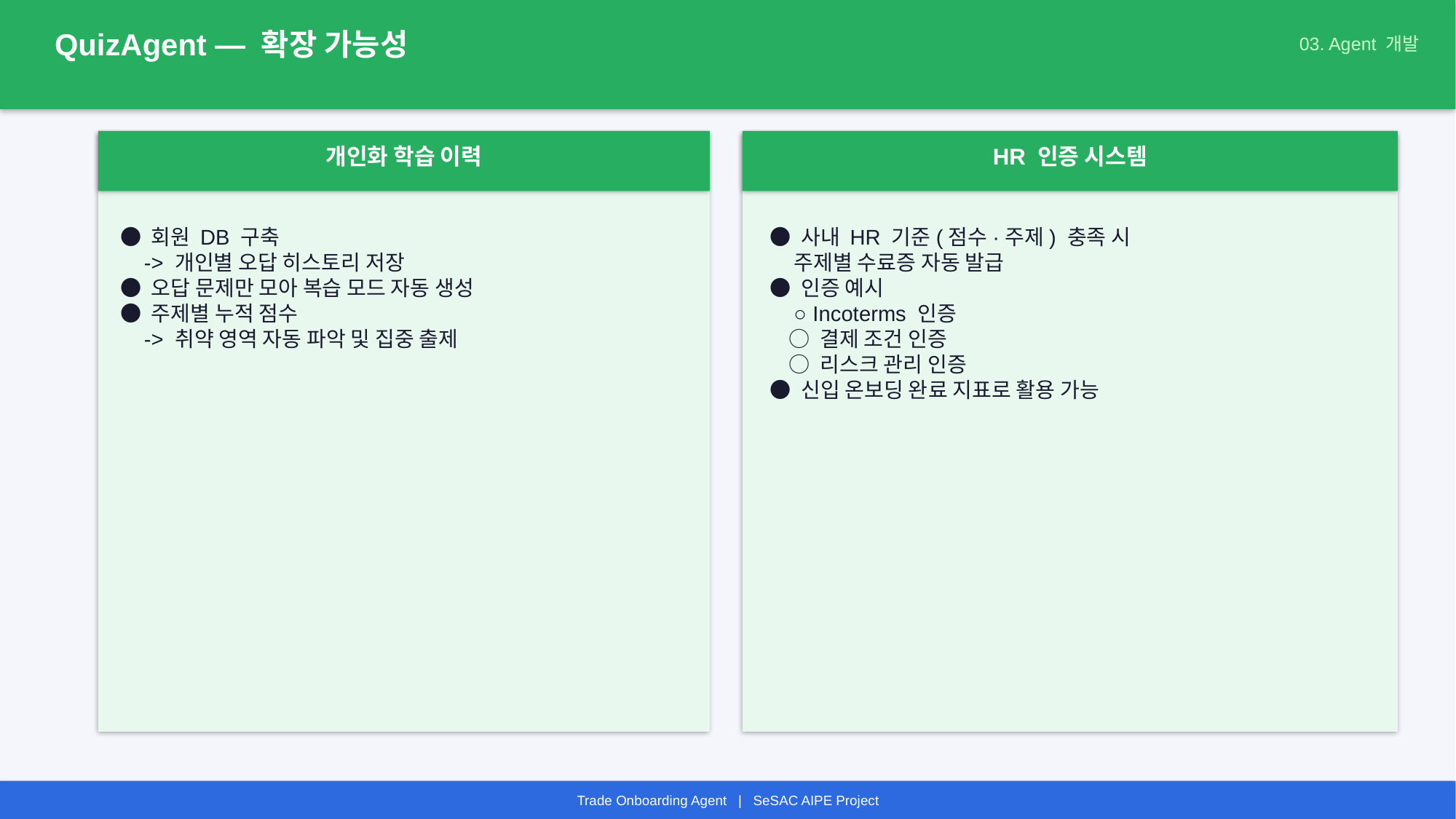

QuizAgent — 확장 가능성
03. Agent 개발

개인화 학습 이력
HR 인증 시스템
● 회원 DB 구축
    -> 개인별 오답 히스토리 저장
● 오답 문제만 모아 복습 모드 자동 생성
● 주제별 누적 점수
    -> 취약 영역 자동 파악 및 집중 출제
● 사내 HR 기준(점수·주제) 충족 시
    주제별 수료증 자동 발급
● 인증 예시
    ○ Incoterms 인증
    ○ 결제 조건 인증
    ○ 리스크 관리 인증
● 신입 온보딩 완료 지표로 활용 가능

Trade Onboarding Agent   |   SeSAC AIPE Project